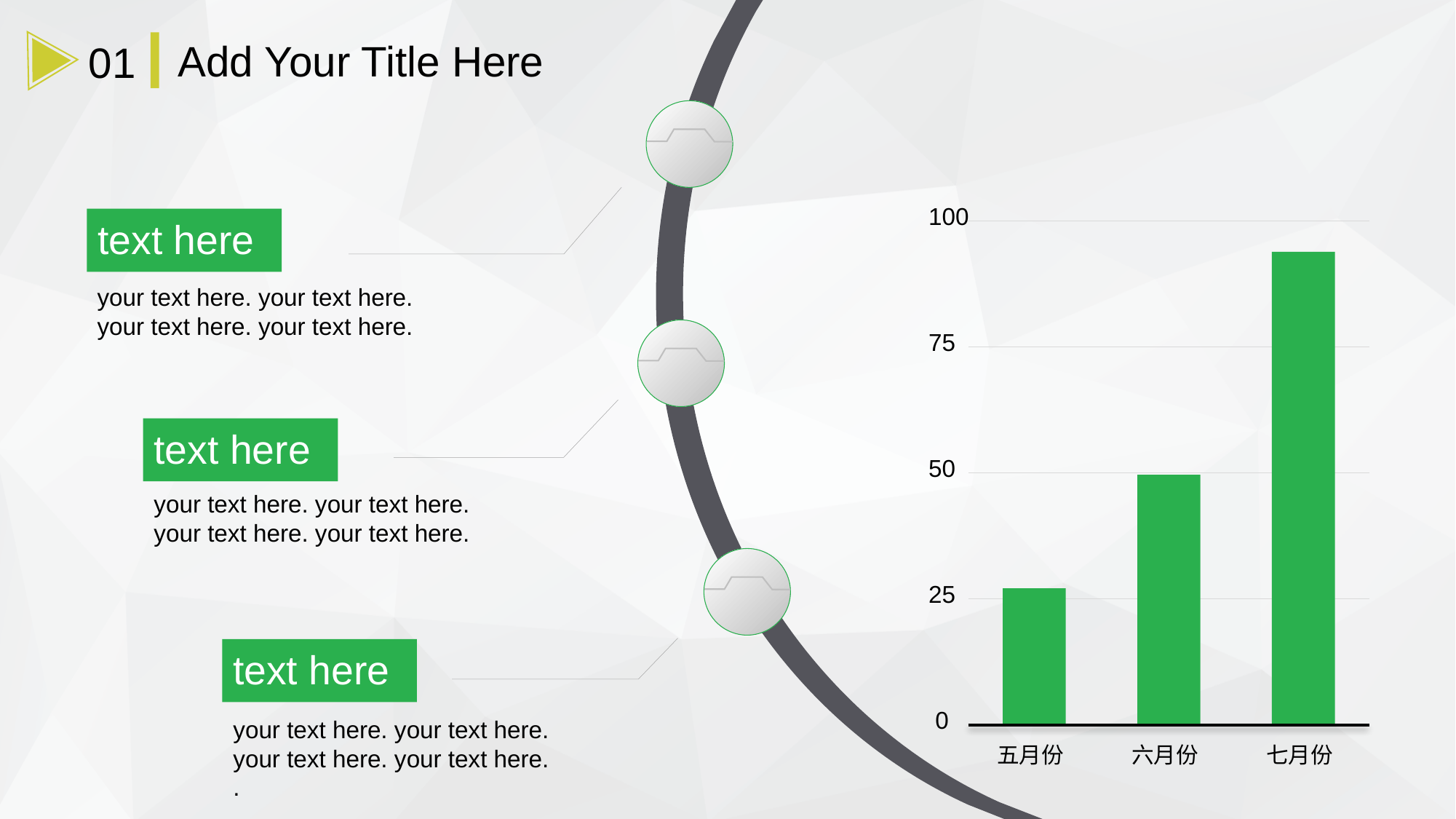

Add Your Title Here
01

100
text here

your text here. your text here.
your text here. your text here.

75

text here

your text here. your text here.
your text here. your text here.

50

25

text here

your text here. your text here.
your text here. your text here.
.

 0
五月份
六月份
七月份